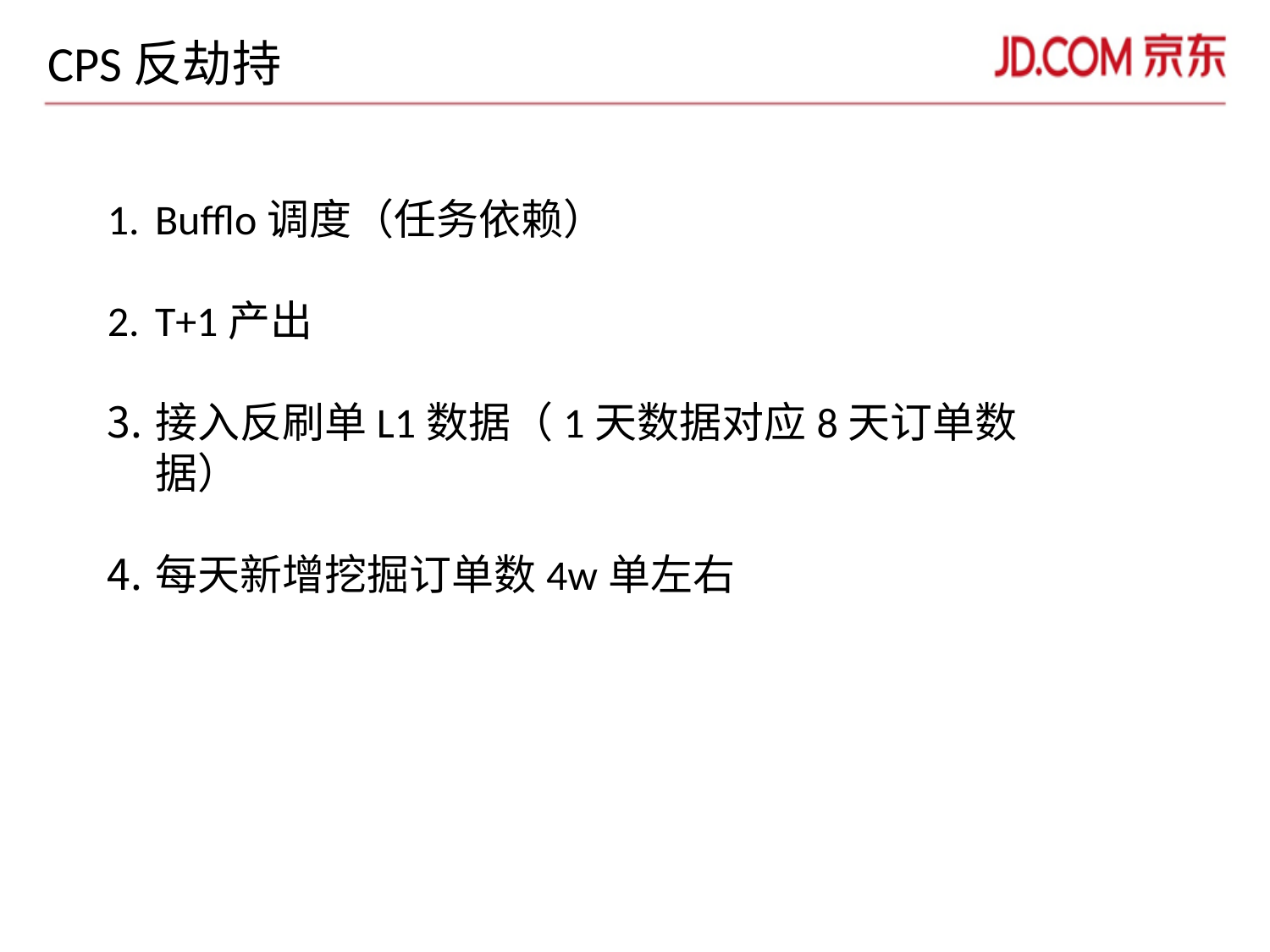

CPS反劫持
Bufflo调度（任务依赖）

T+1产出

接入反刷单L1数据（1天数据对应8天订单数据）

每天新增挖掘订单数4w单左右